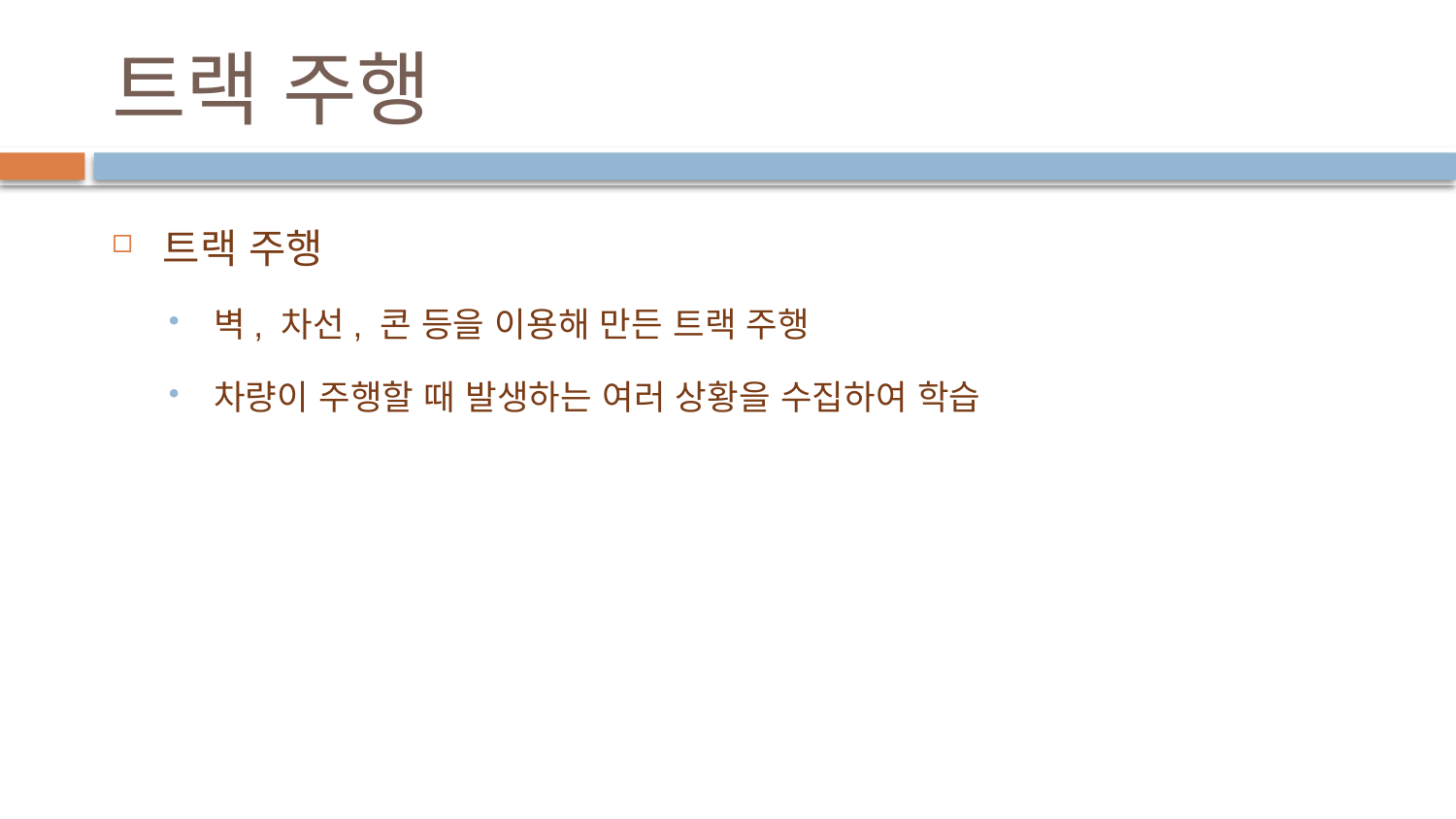

# 트랙 주행
트랙 주행
벽, 차선, 콘 등을 이용해 만든 트랙 주행
차량이 주행할 때 발생하는 여러 상황을 수집하여 학습